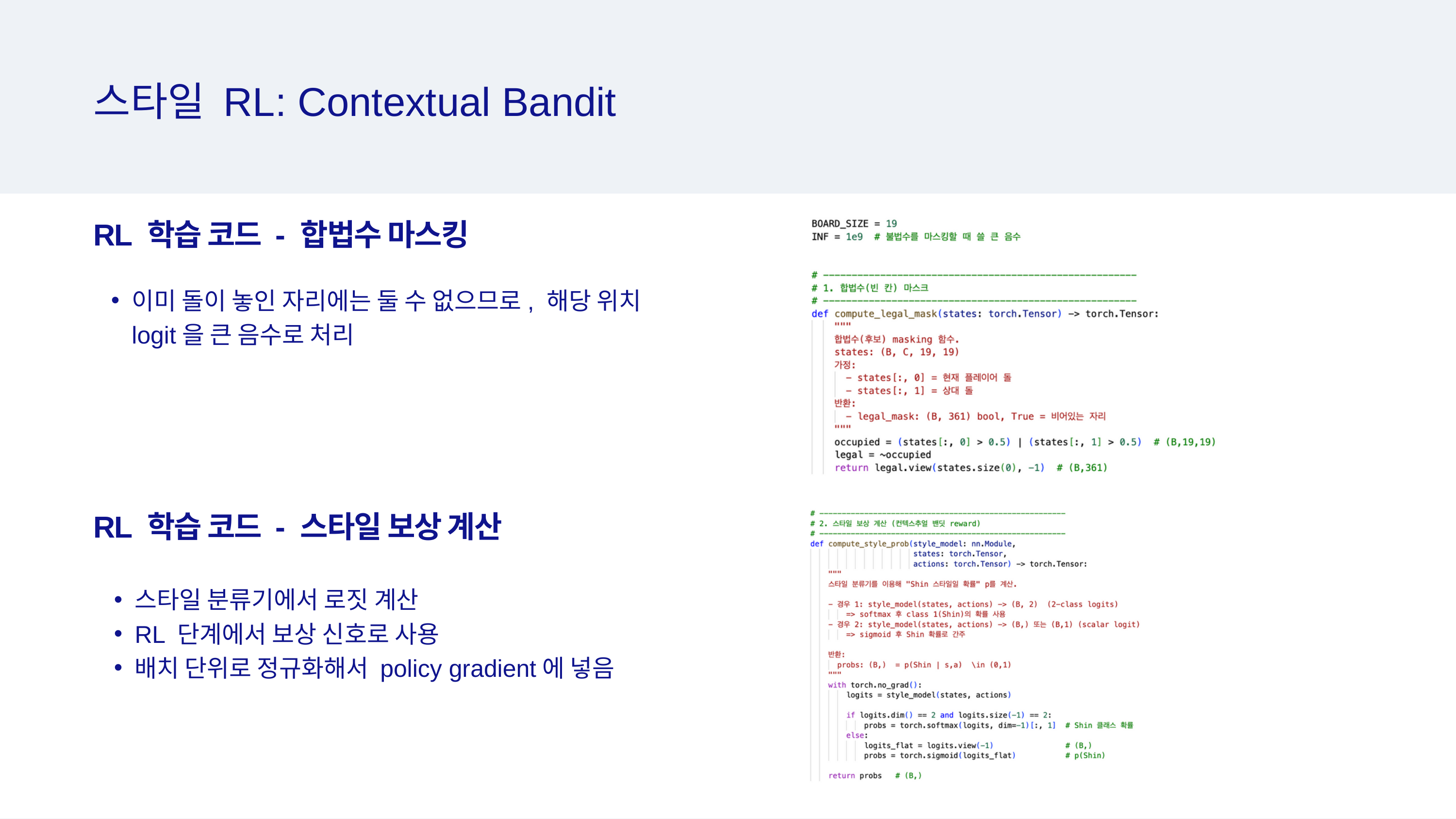

스타일 RL: Contextual Bandit

RL 학습 코드 - 합법수 마스킹

이미 돌이 놓인 자리에는 둘 수 없으므로, 해당 위치 logit을 큰 음수로 처리
RL 학습 코드 - 스타일 보상 계산

스타일 분류기에서 로짓 계산
RL 단계에서 보상 신호로 사용
배치 단위로 정규화해서 policy gradient에 넣음